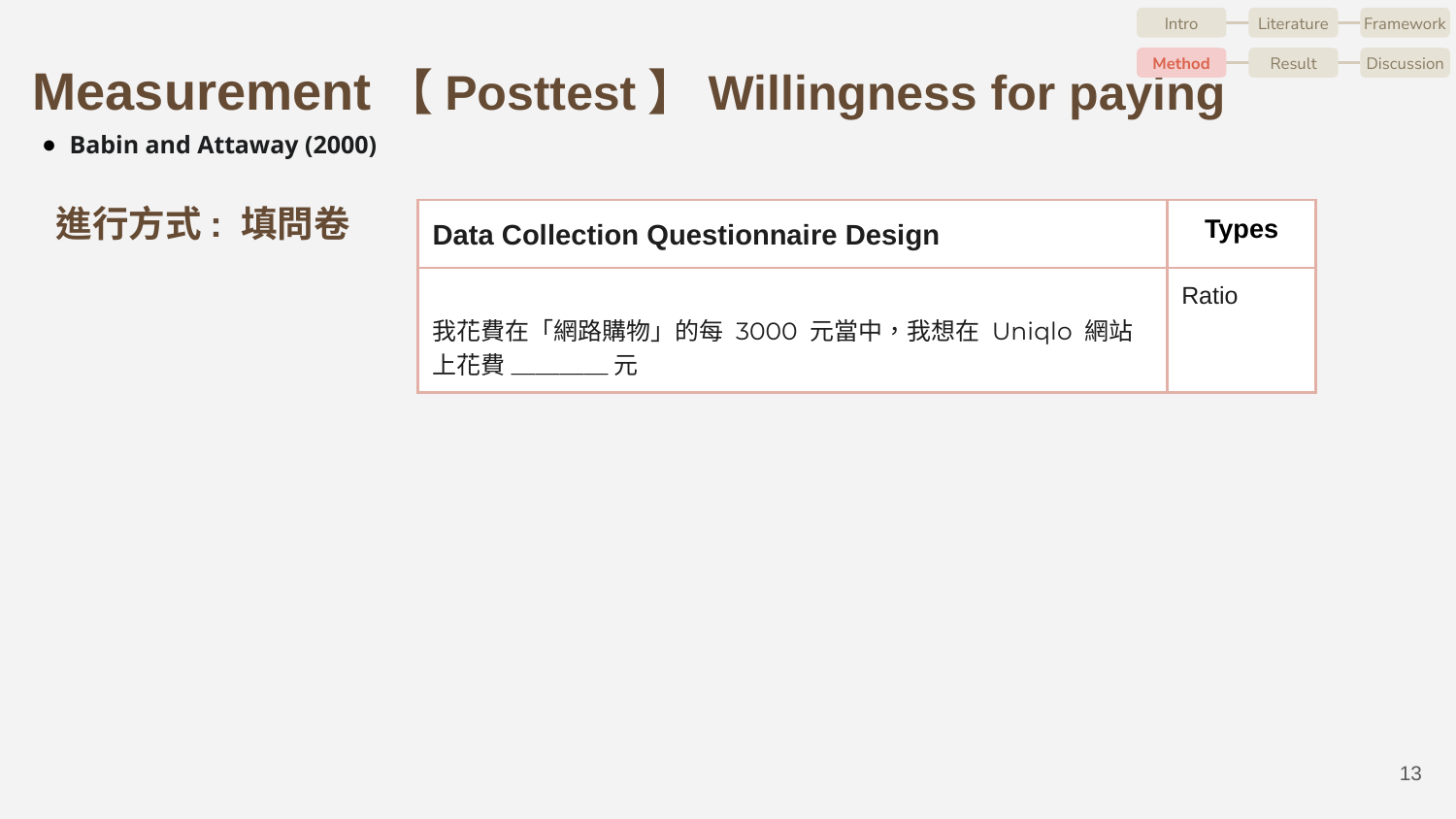

Intro
Literature
Framework
Method
Result
Discussion
# Measurement【Posttest】Willingness for paying
Babin and Attaway (2000)
進行方式: 填問卷
| Data Collection Questionnaire Design | Types |
| --- | --- |
| 我花費在「網路購物」的每 3000 元當中，我想在 Uniqlo 網站上花費\_\_\_\_\_\_\_\_元 | Ratio |
13